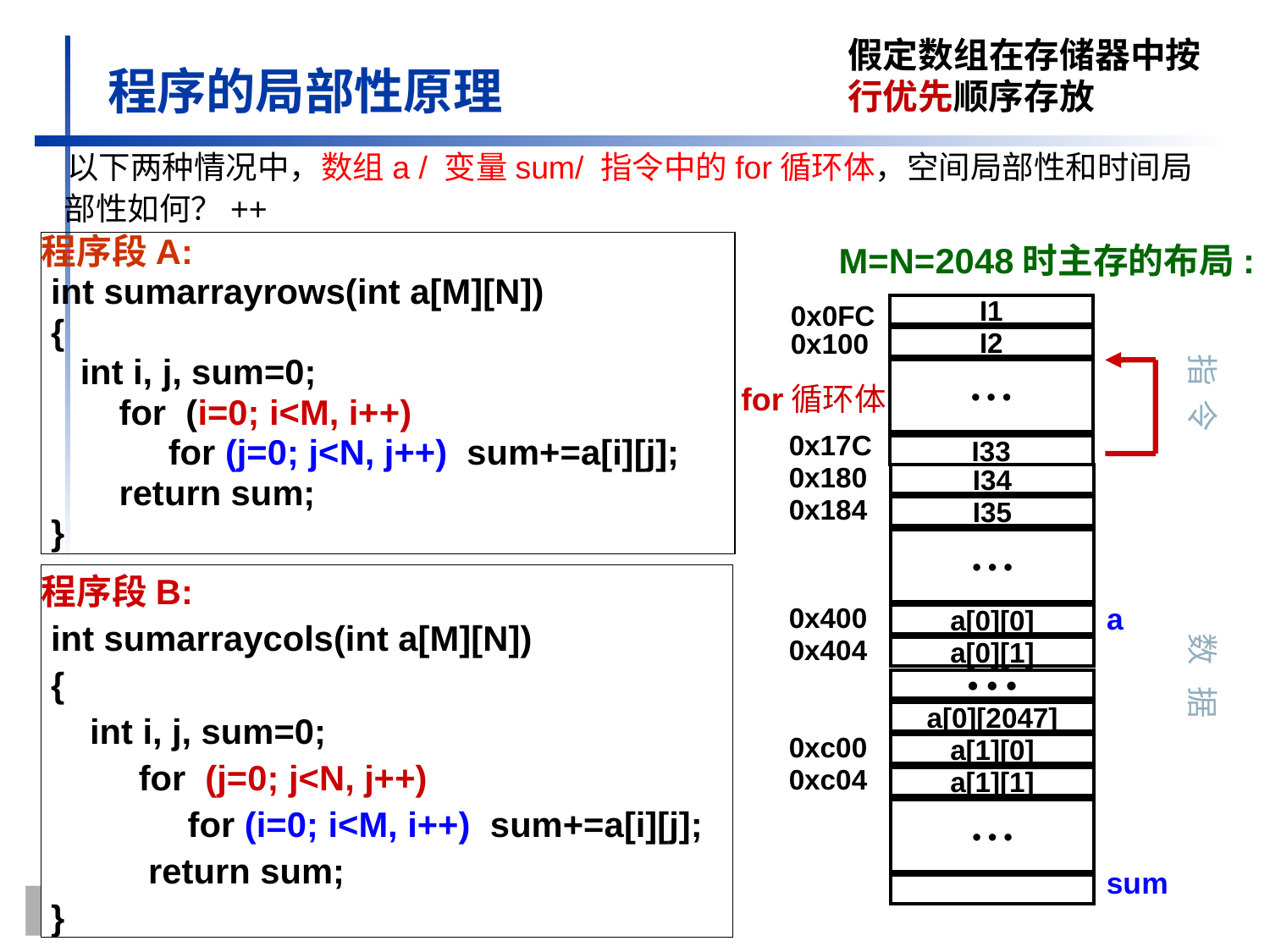

假定数组在存储器中按行优先顺序存放
# 程序的局部性原理
      以下两种情况中，数组a / 变量sum/ 指令中的for循环体，空间局部性和时间局部性如何？++
程序段A:
 int sumarrayrows(int a[M][N])
 {
    int i, j, sum=0;
        for  (i=0; i<M, i++)
	for (j=0; j<N, j++)  sum+=a[i][j];
        return sum;
 }
M=N=2048时主存的布局:
0x0FC
I1
0x100
I2
指  令                            数   据
• • •

for循环体
0x17C
I33
0x180
I34
0x184
I35
• • •
0x400
a
a[0][0]
0x404
a[0][1]
• • •
a[0][2047]
0xc00
a[1][0]
0xc04
a[1][1]
• • •
sum

程序段B:
 int sumarraycols(int a[M][N])
 {
     int i, j, sum=0;
          for  (j=0; j<N, j++)
	  for (i=0; i<M, i++)  sum+=a[i][j];
           return sum;
 }